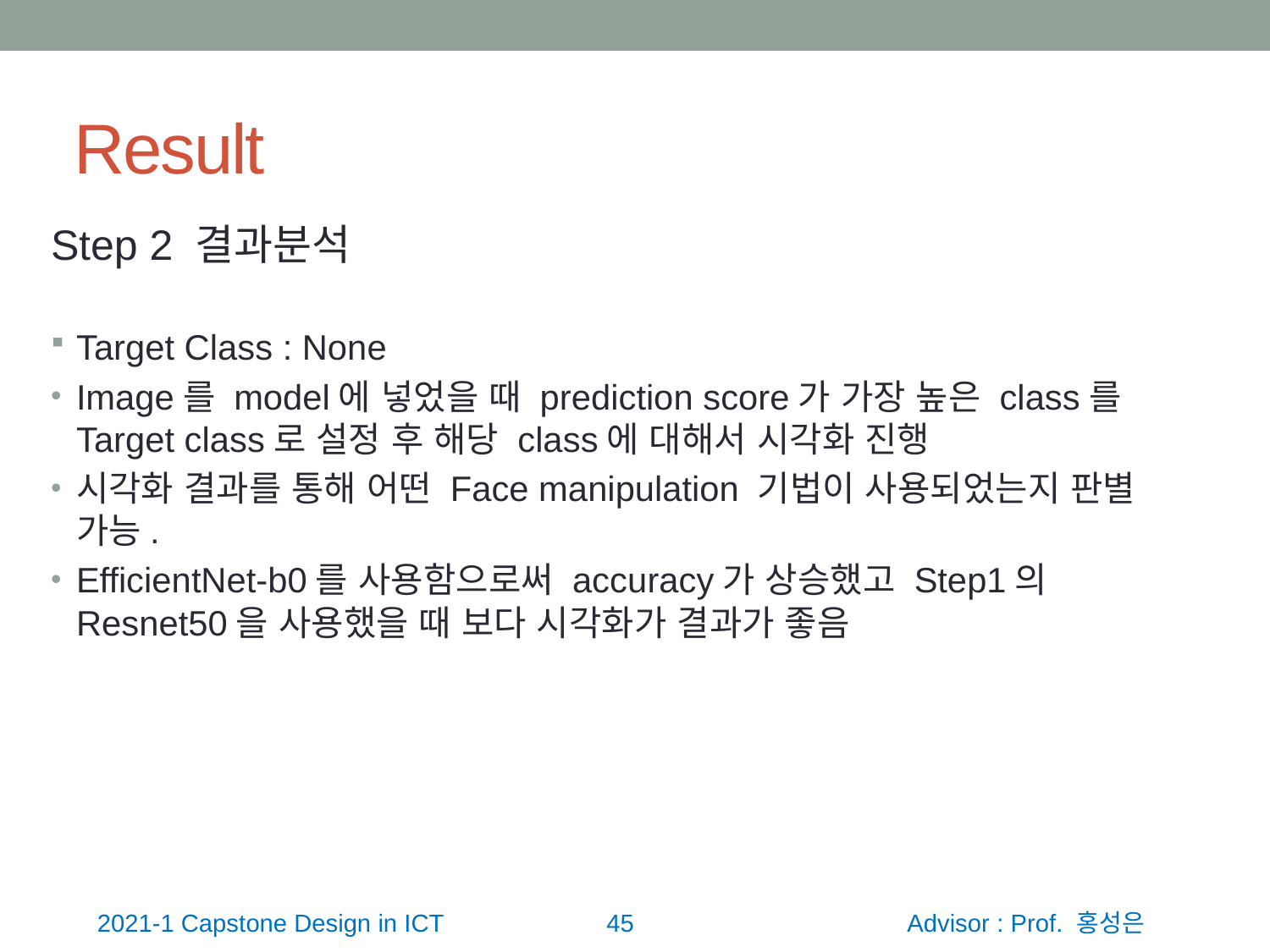

# Result
Step 2 결과분석

Target Class : None
Image를 model에 넣었을 때 prediction score가 가장 높은 class를 Target class로 설정 후 해당 class에 대해서 시각화 진행
시각화 결과를 통해 어떤 Face manipulation 기법이 사용되었는지 판별 가능.
EfficientNet-b0를 사용함으로써 accuracy가 상승했고 Step1의 Resnet50을 사용했을 때 보다 시각화가 결과가 좋음